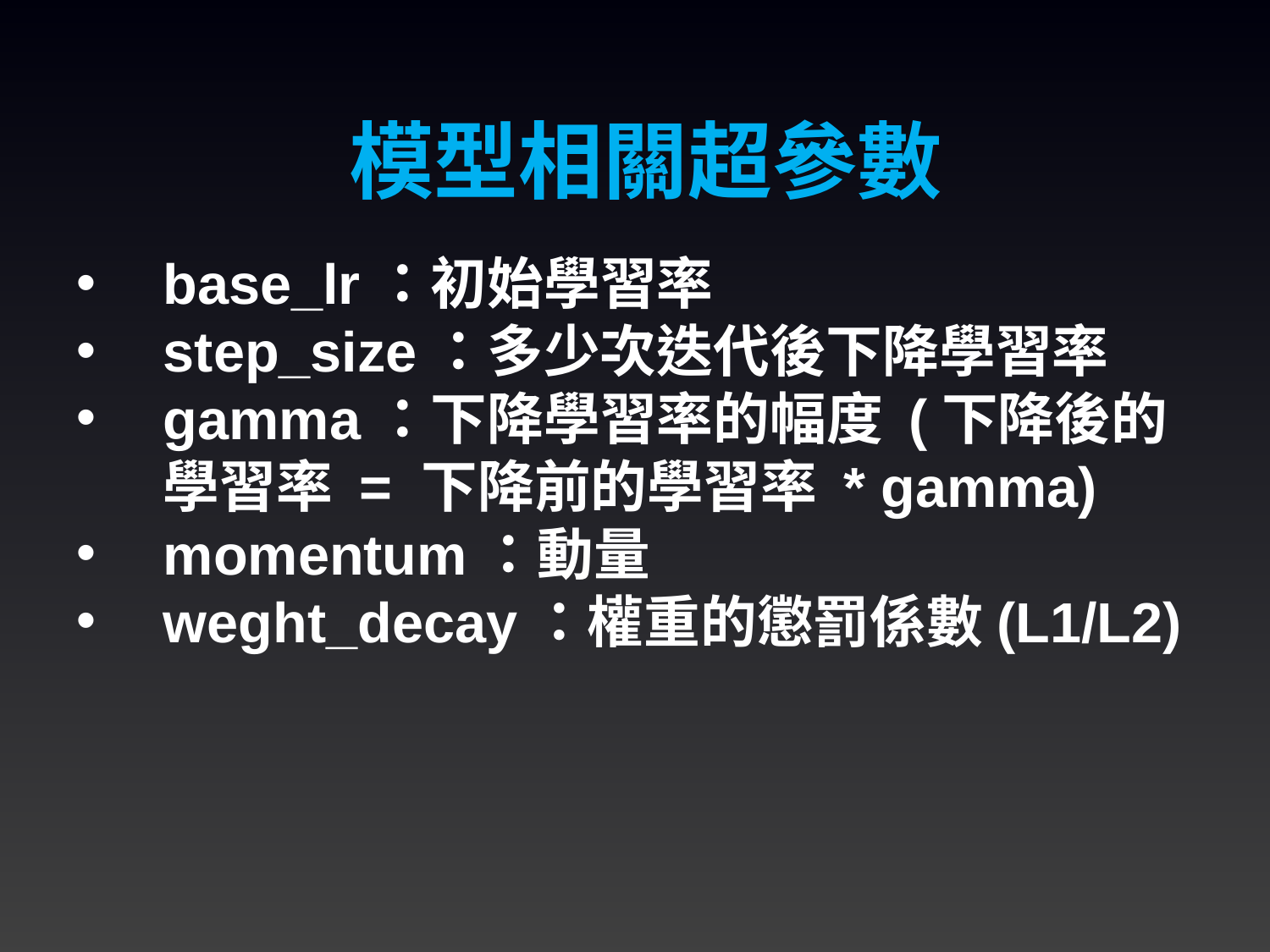

模型相關超參數
base_lr：初始學習率
step_size：多少次迭代後下降學習率
gamma：下降學習率的幅度 (下降後的學習率 = 下降前的學習率 * gamma)
momentum：動量
weght_decay：權重的懲罰係數(L1/L2)